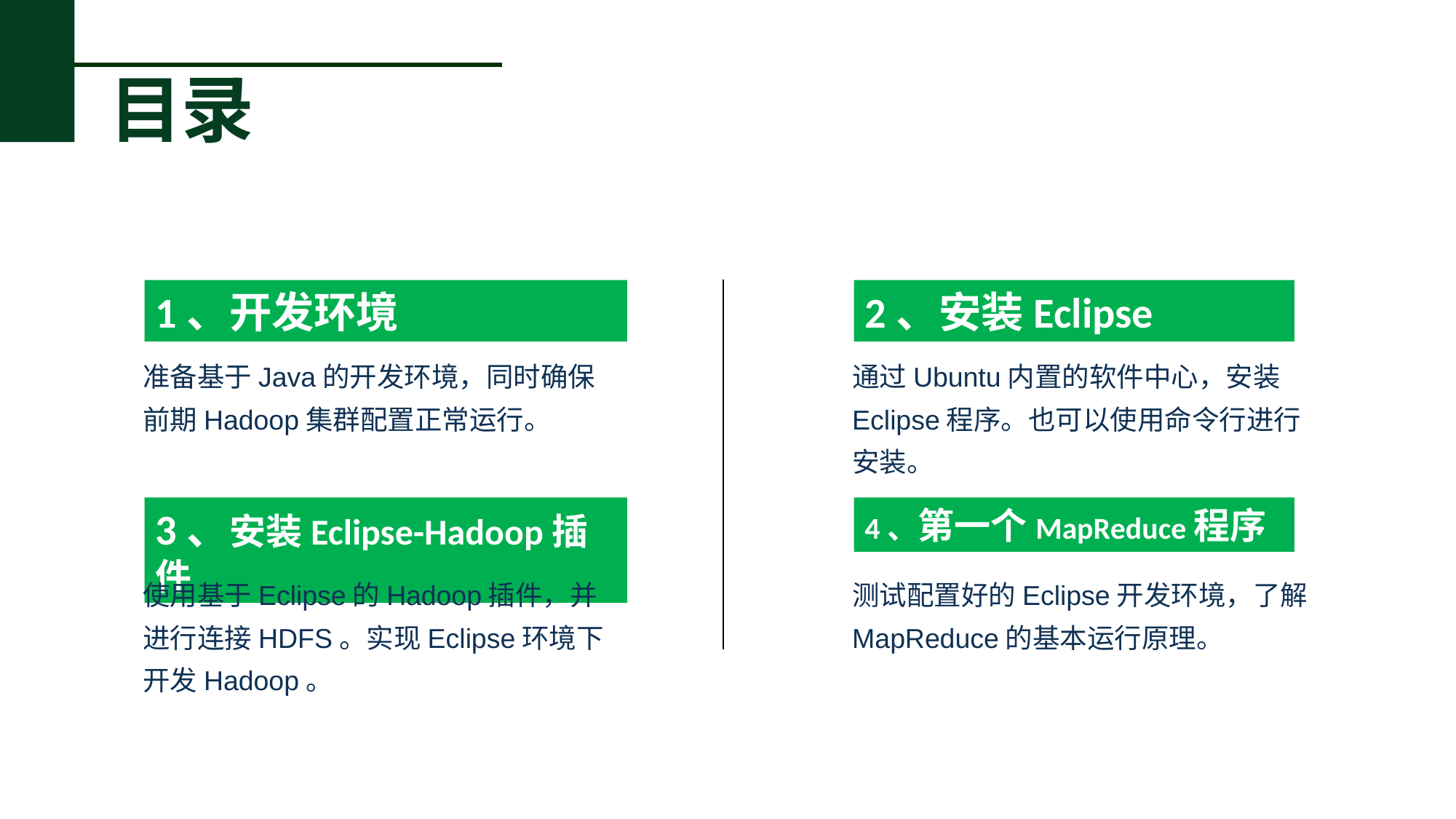

目录
1、开发环境
2、安装Eclipse
准备基于Java的开发环境，同时确保前期Hadoop集群配置正常运行。
通过Ubuntu内置的软件中心，安装Eclipse程序。也可以使用命令行进行安装。
3、安装Eclipse-Hadoop插件
4、第一个MapReduce程序
使用基于Eclipse的Hadoop插件，并进行连接HDFS。实现Eclipse环境下开发Hadoop。
测试配置好的Eclipse开发环境，了解MapReduce的基本运行原理。